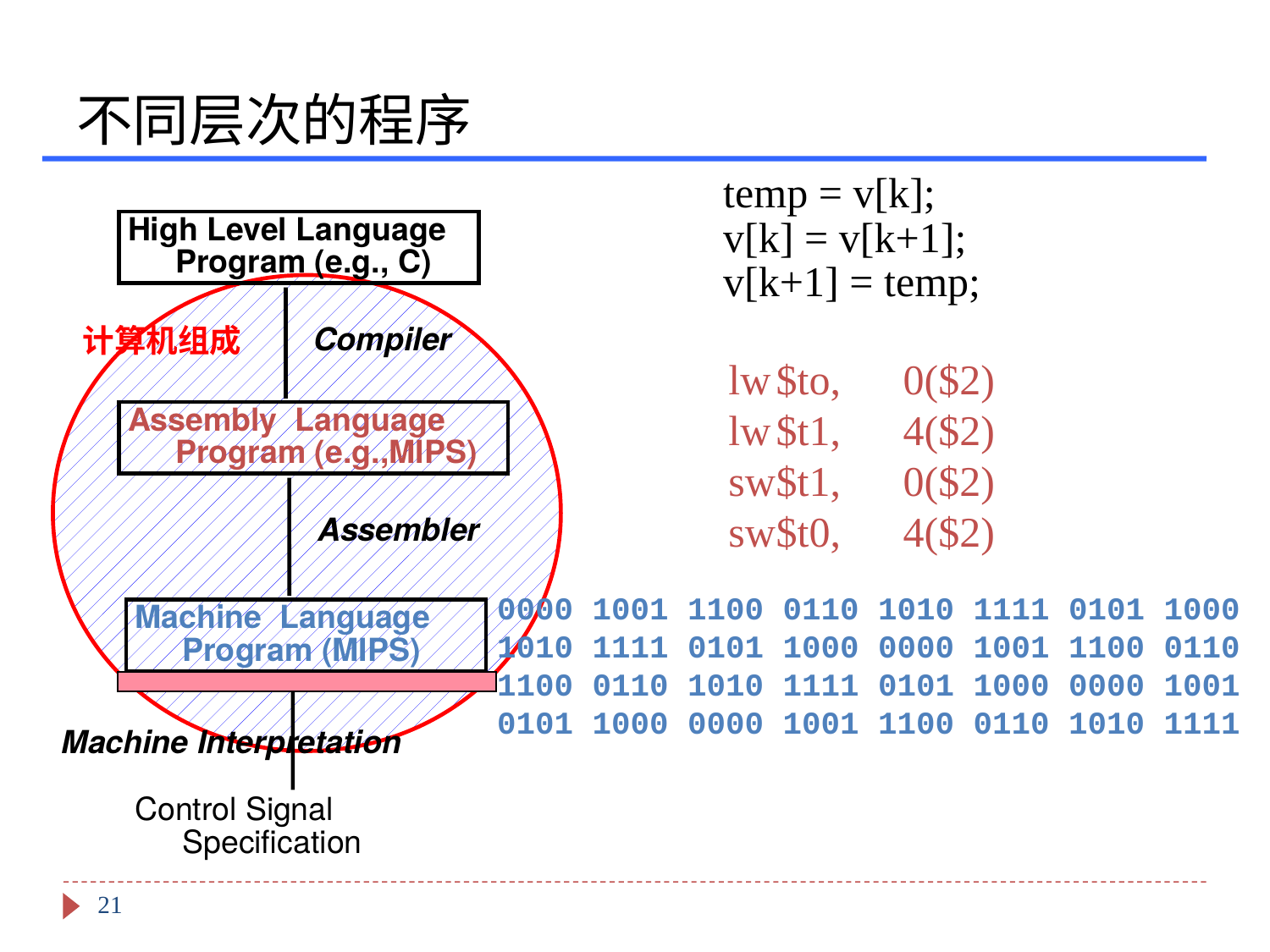

# 不同层次的程序

temp = v[k];
v[k] = v[k+1];
v[k+1] = temp;

High Level Language Program (e.g., C)

计算机组成
Compiler
lw	$to,	0($2)
lw	$t1,	4($2)
sw	$t1,	0($2)
sw	$t0,	4($2)
Assembly  Language Program (e.g.,MIPS)

Assembler
0000 1001 1100 0110 1010 1111 0101 1000
1010 1111 0101 1000 0000 1001 1100 0110
1100 0110 1010 1111 0101 1000 0000 1001
0101 1000 0000 1001 1100 0110 1010 1111
Machine  Language Program (MIPS)

Machine Interpretation
Control Signal Specification
21